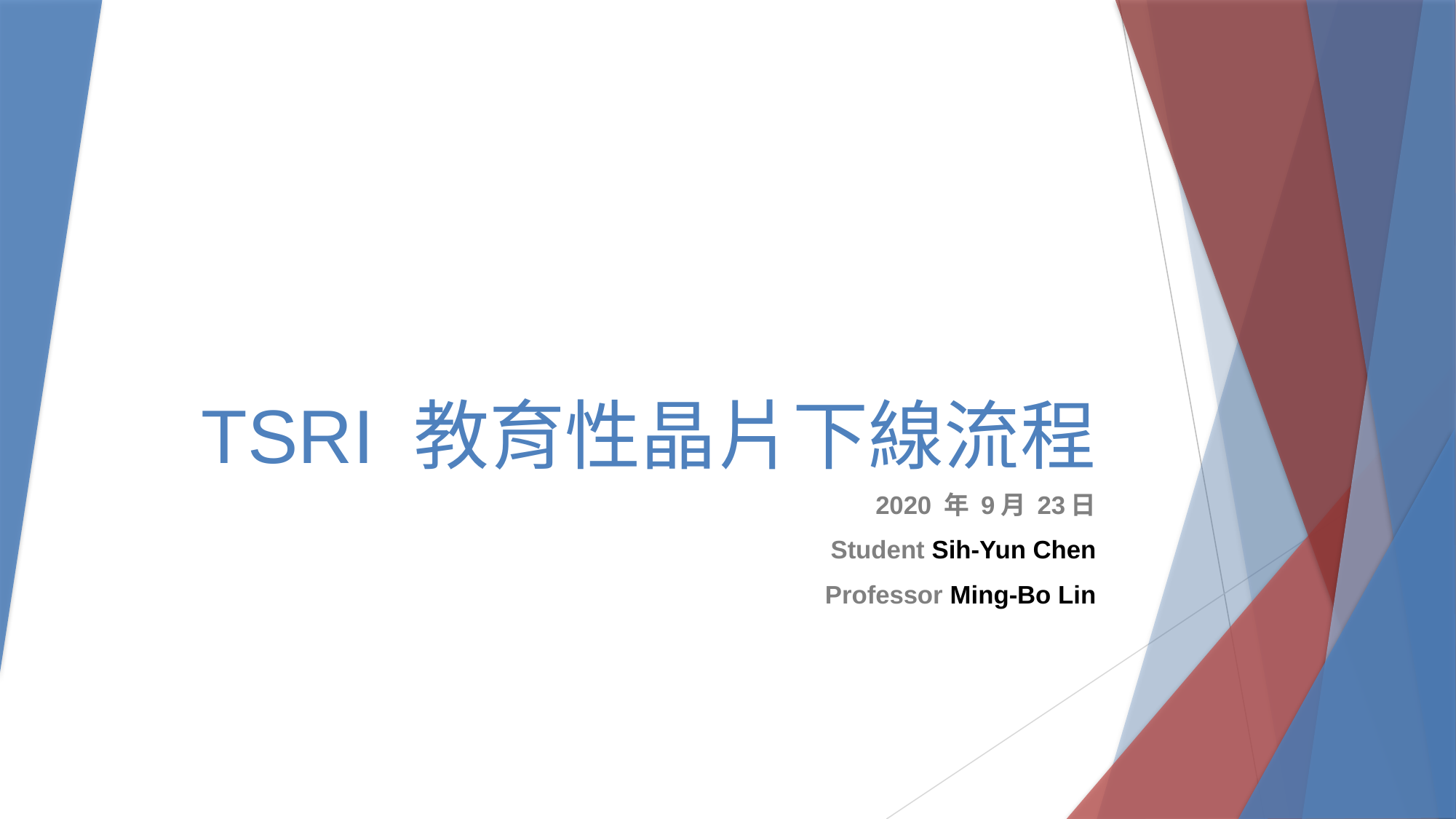

# TSRI 教育性晶片下線流程
2020 年 9月 23日
Student Sih-Yun Chen
Professor Ming-Bo Lin